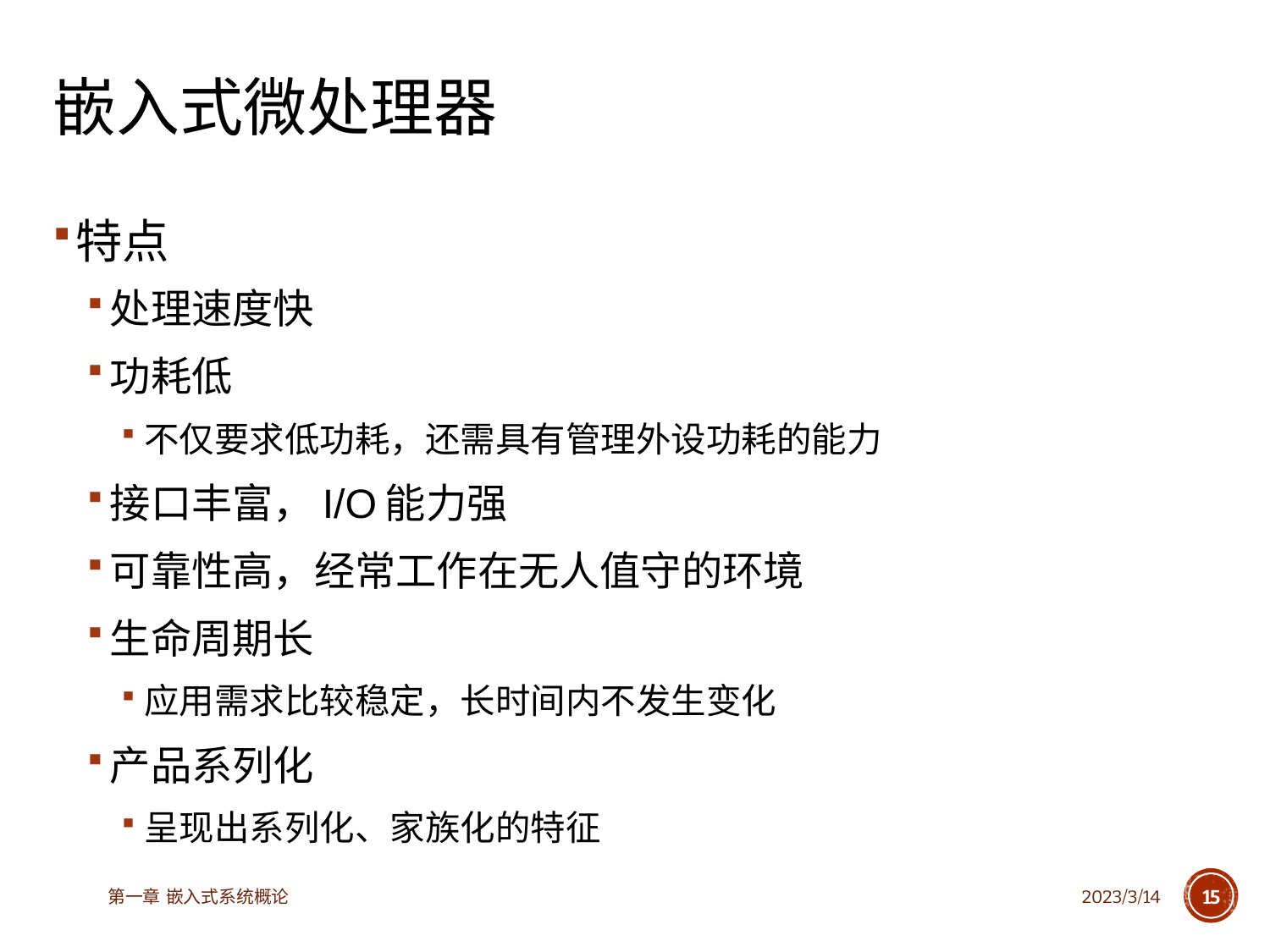

# 嵌入式微处理器
特点
处理速度快
功耗低
不仅要求低功耗，还需具有管理外设功耗的能力
接口丰富，I/O能力强
可靠性高，经常工作在无人值守的环境
生命周期长
应用需求比较稳定，长时间内不发生变化
产品系列化
呈现出系列化、家族化的特征
第一章 嵌入式系统概论
2023/3/14
15